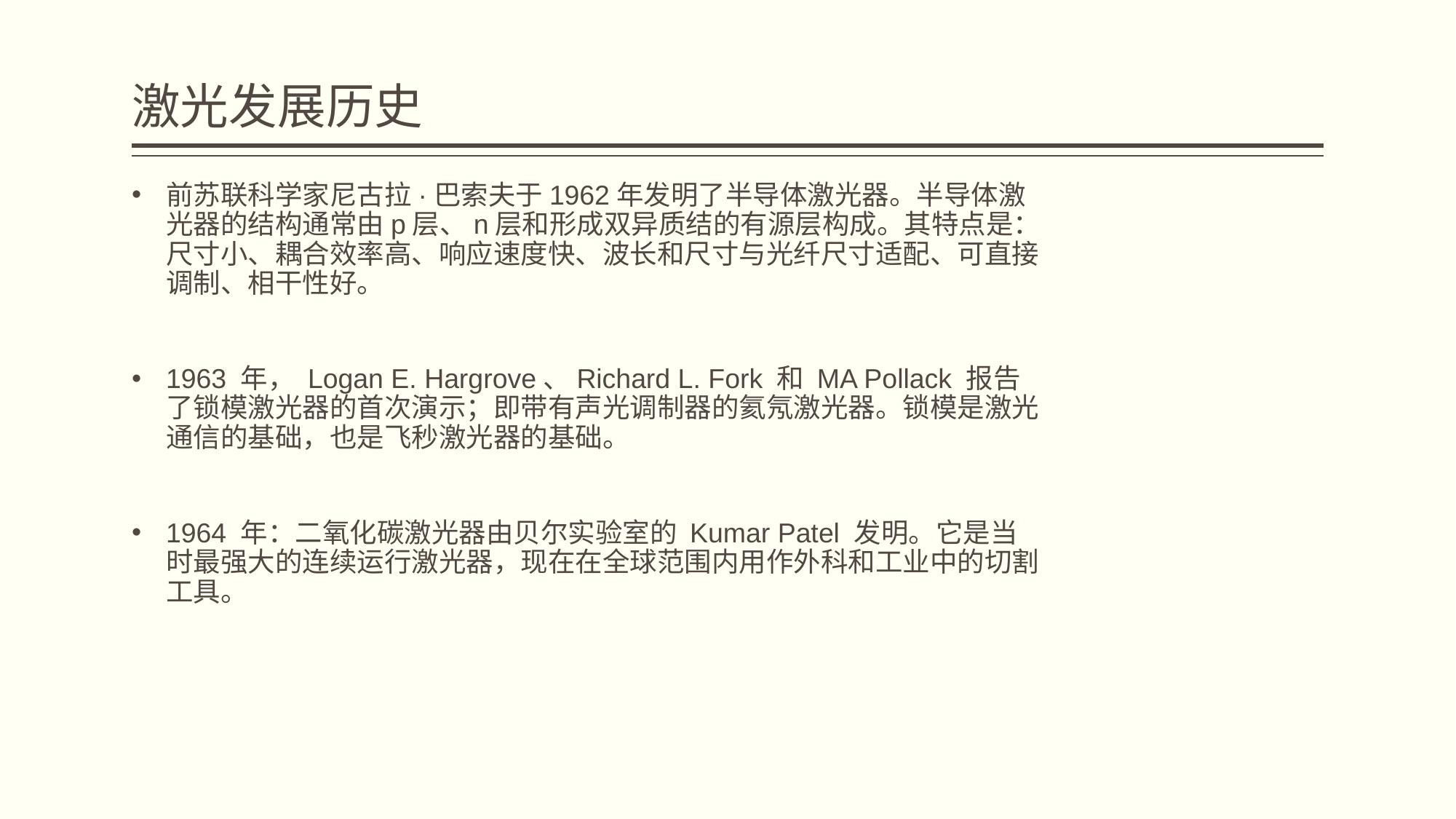

# 激光发展历史
前苏联科学家尼古拉·巴索夫于1962年发明了半导体激光器。半导体激光器的结构通常由p层、n层和形成双异质结的有源层构成。其特点是：尺寸小、耦合效率高、响应速度快、波长和尺寸与光纤尺寸适配、可直接调制、相干性好。

1963 年， Logan E. Hargrove、Richard L. Fork 和 MA Pollack 报告了锁模激光器的首次演示；即带有声光调制器的氦氖激光器。锁模是激光通信的基础，也是飞秒激光器的基础。

1964 年：二氧化碳激光器由贝尔实验室的 Kumar Patel 发明。它是当时最强大的连续运行激光器，现在在全球范围内用作外科和工业中的切割工具。